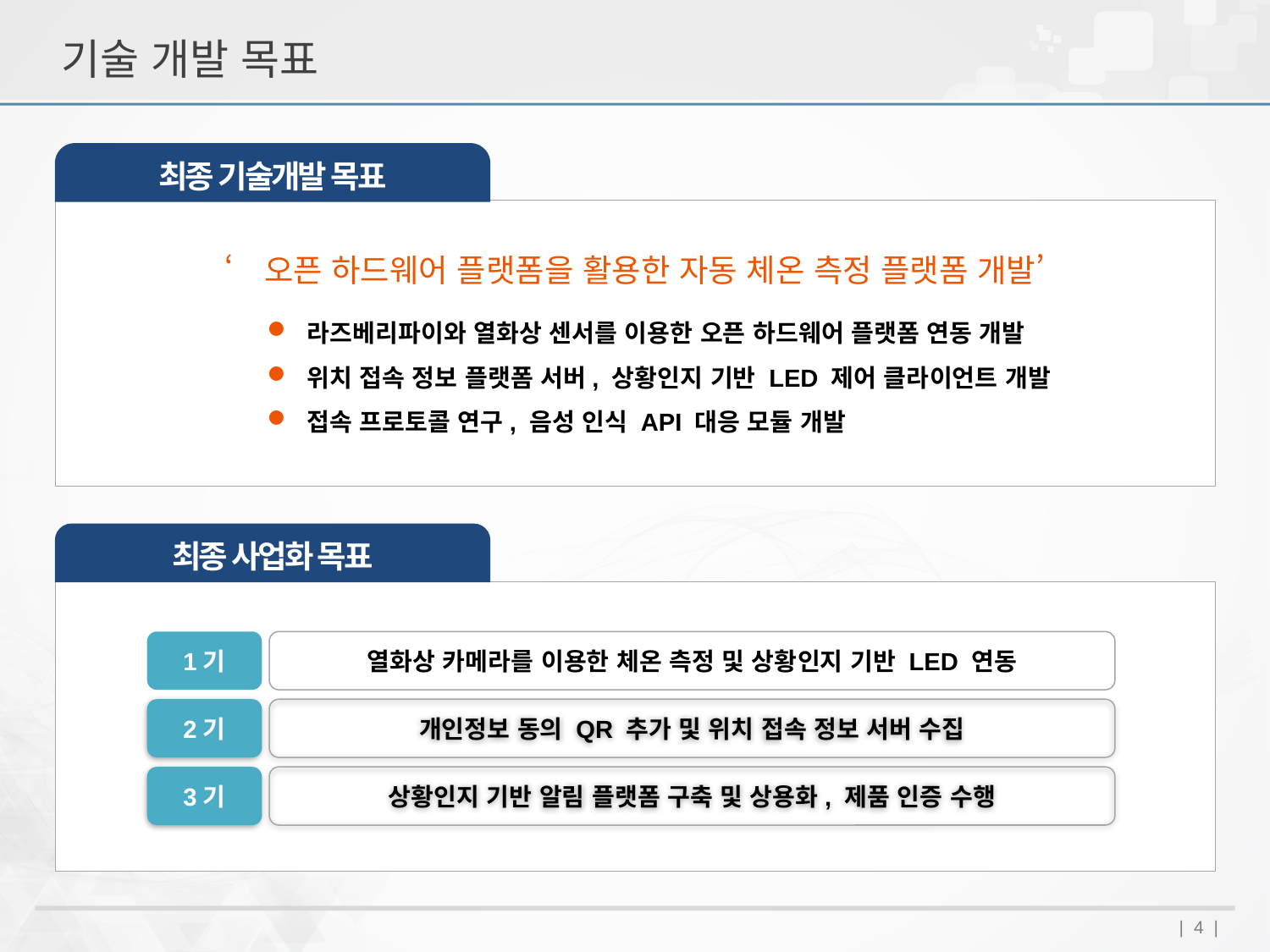

기술 개발 목표
최종 기술개발 목표
‘오픈 하드웨어 플랫폼을 활용한 자동 체온 측정 플랫폼 개발’
라즈베리파이와 열화상 센서를 이용한 오픈 하드웨어 플랫폼 연동 개발
위치 접속 정보 플랫폼 서버, 상황인지 기반 LED 제어 클라이언트 개발
접속 프로토콜 연구, 음성 인식 API 대응 모듈 개발
최종 사업화 목표

1기
열화상 카메라를 이용한 체온 측정 및 상황인지 기반 LED 연동
2기
개인정보 동의 QR 추가 및 위치 접속 정보 서버 수집
3기
상황인지 기반 알림 플랫폼 구축 및 상용화, 제품 인증 수행